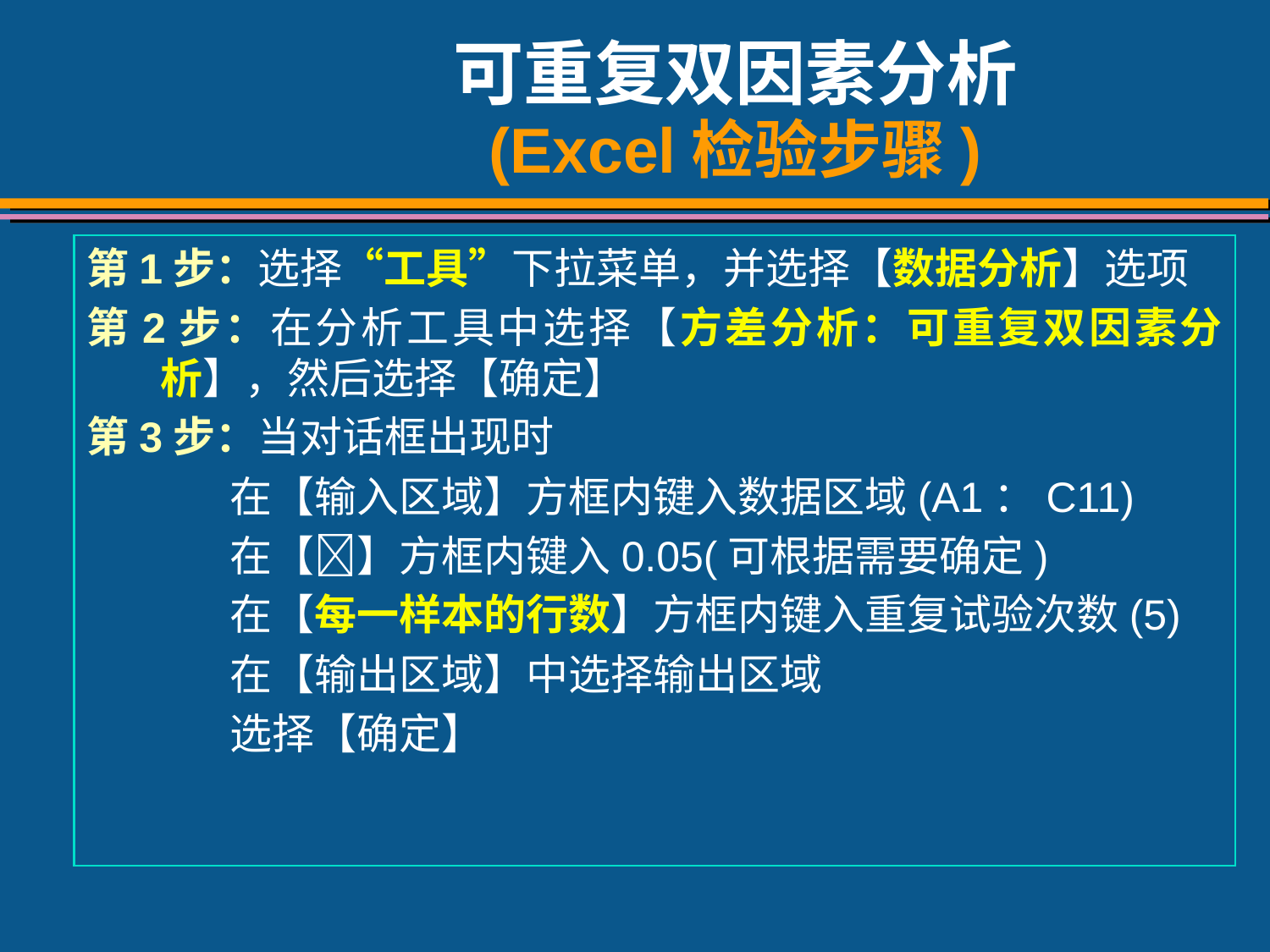

# 可重复双因素分析 (Excel检验步骤)
第1步：选择“工具”下拉菜单，并选择【数据分析】选项
第2步：在分析工具中选择【方差分析：可重复双因素分析】，然后选择【确定】
第3步：当对话框出现时
              在【输入区域】方框内键入数据区域(A1：C11)
              在【α】方框内键入0.05(可根据需要确定)
              在【每一样本的行数】方框内键入重复试验次数(5)
              在【输出区域】中选择输出区域
              选择【确定】